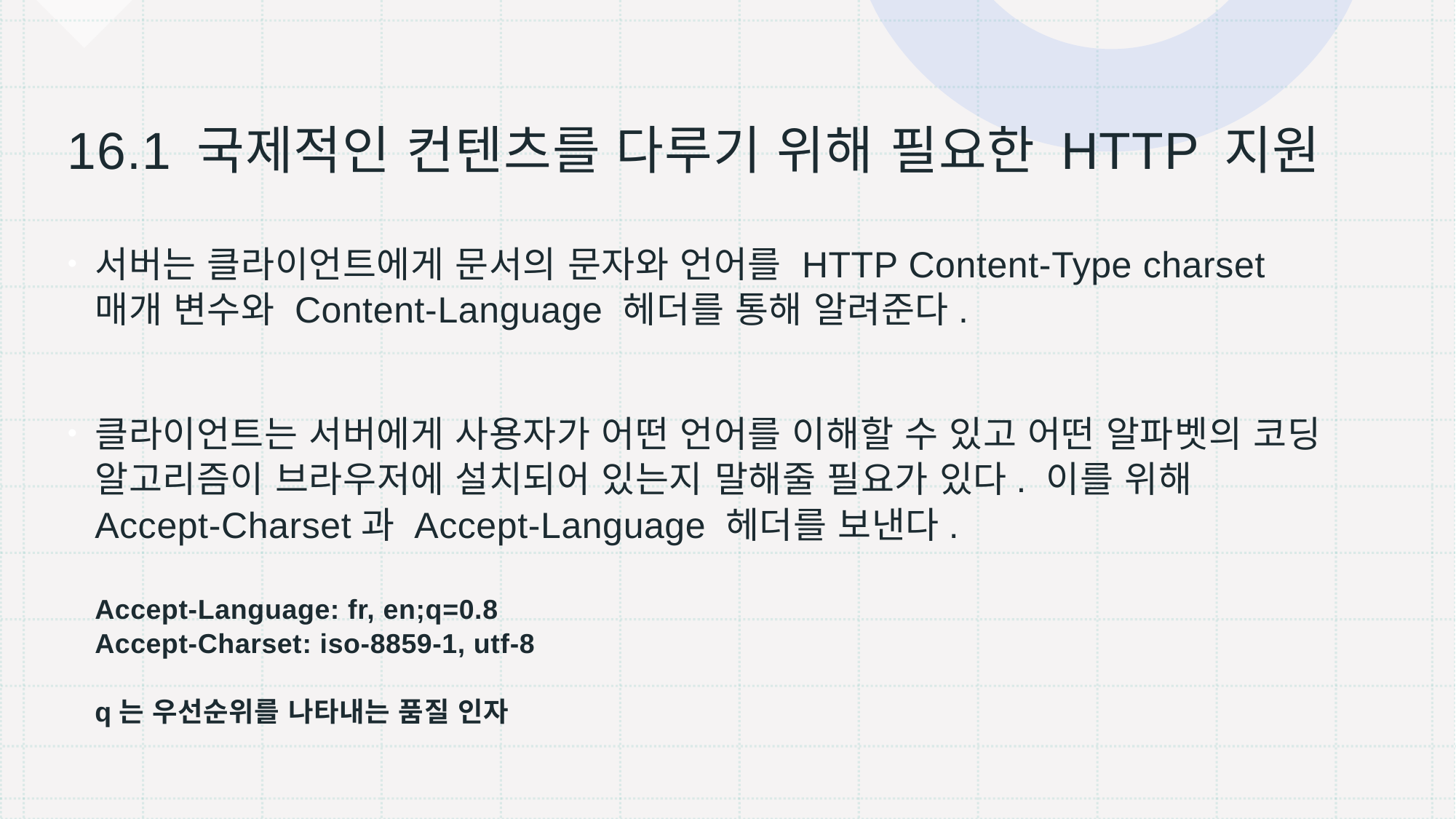

# 16.1 국제적인 컨텐츠를 다루기 위해 필요한 HTTP 지원
서버는 클라이언트에게 문서의 문자와 언어를 HTTP Content-Type charset 매개 변수와 Content-Language 헤더를 통해 알려준다.

클라이언트는 서버에게 사용자가 어떤 언어를 이해할 수 있고 어떤 알파벳의 코딩 알고리즘이 브라우저에 설치되어 있는지 말해줄 필요가 있다. 이를 위해 Accept-Charset과 Accept-Language 헤더를 보낸다.
Accept-Language: fr, en;q=0.8
Accept-Charset: iso-8859-1, utf-8
q는 우선순위를 나타내는 품질 인자